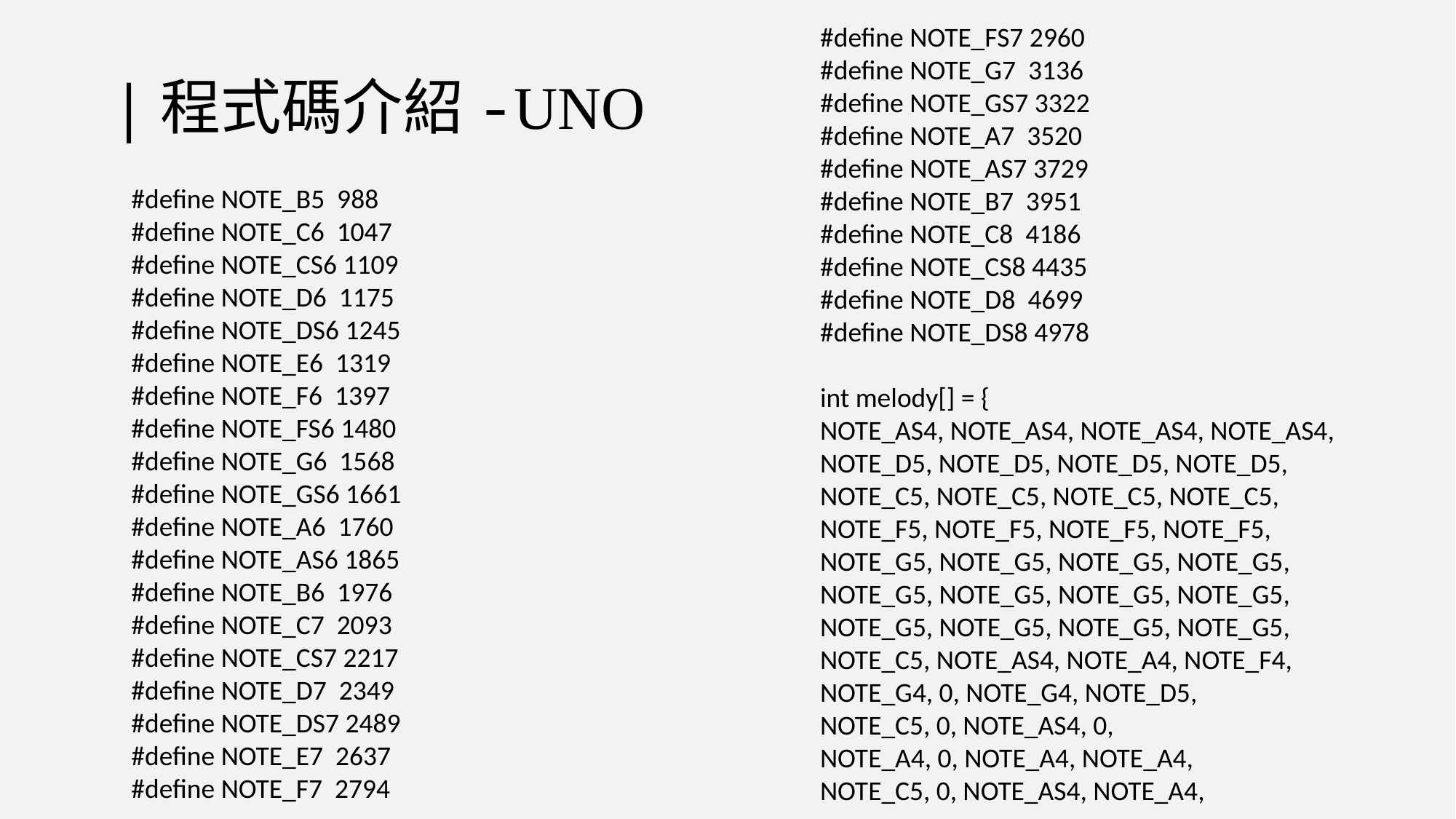

#define NOTE_FS7 2960
#define NOTE_G7  3136
#define NOTE_GS7 3322
#define NOTE_A7  3520
#define NOTE_AS7 3729
#define NOTE_B7  3951
#define NOTE_C8  4186
#define NOTE_CS8 4435
#define NOTE_D8  4699
#define NOTE_DS8 4978

int melody[] = {
NOTE_AS4, NOTE_AS4, NOTE_AS4, NOTE_AS4,
NOTE_D5, NOTE_D5, NOTE_D5, NOTE_D5,
NOTE_C5, NOTE_C5, NOTE_C5, NOTE_C5,
NOTE_F5, NOTE_F5, NOTE_F5, NOTE_F5,
NOTE_G5, NOTE_G5, NOTE_G5, NOTE_G5,
NOTE_G5, NOTE_G5, NOTE_G5, NOTE_G5,
NOTE_G5, NOTE_G5, NOTE_G5, NOTE_G5,
NOTE_C5, NOTE_AS4, NOTE_A4, NOTE_F4,
NOTE_G4, 0, NOTE_G4, NOTE_D5,
NOTE_C5, 0, NOTE_AS4, 0,
NOTE_A4, 0, NOTE_A4, NOTE_A4,
NOTE_C5, 0, NOTE_AS4, NOTE_A4,
# |程式碼介紹-UNO
#define NOTE_B5  988
#define NOTE_C6  1047
#define NOTE_CS6 1109
#define NOTE_D6  1175
#define NOTE_DS6 1245
#define NOTE_E6  1319
#define NOTE_F6  1397
#define NOTE_FS6 1480
#define NOTE_G6  1568
#define NOTE_GS6 1661
#define NOTE_A6  1760
#define NOTE_AS6 1865
#define NOTE_B6  1976
#define NOTE_C7  2093
#define NOTE_CS7 2217
#define NOTE_D7  2349
#define NOTE_DS7 2489
#define NOTE_E7  2637
#define NOTE_F7  2794